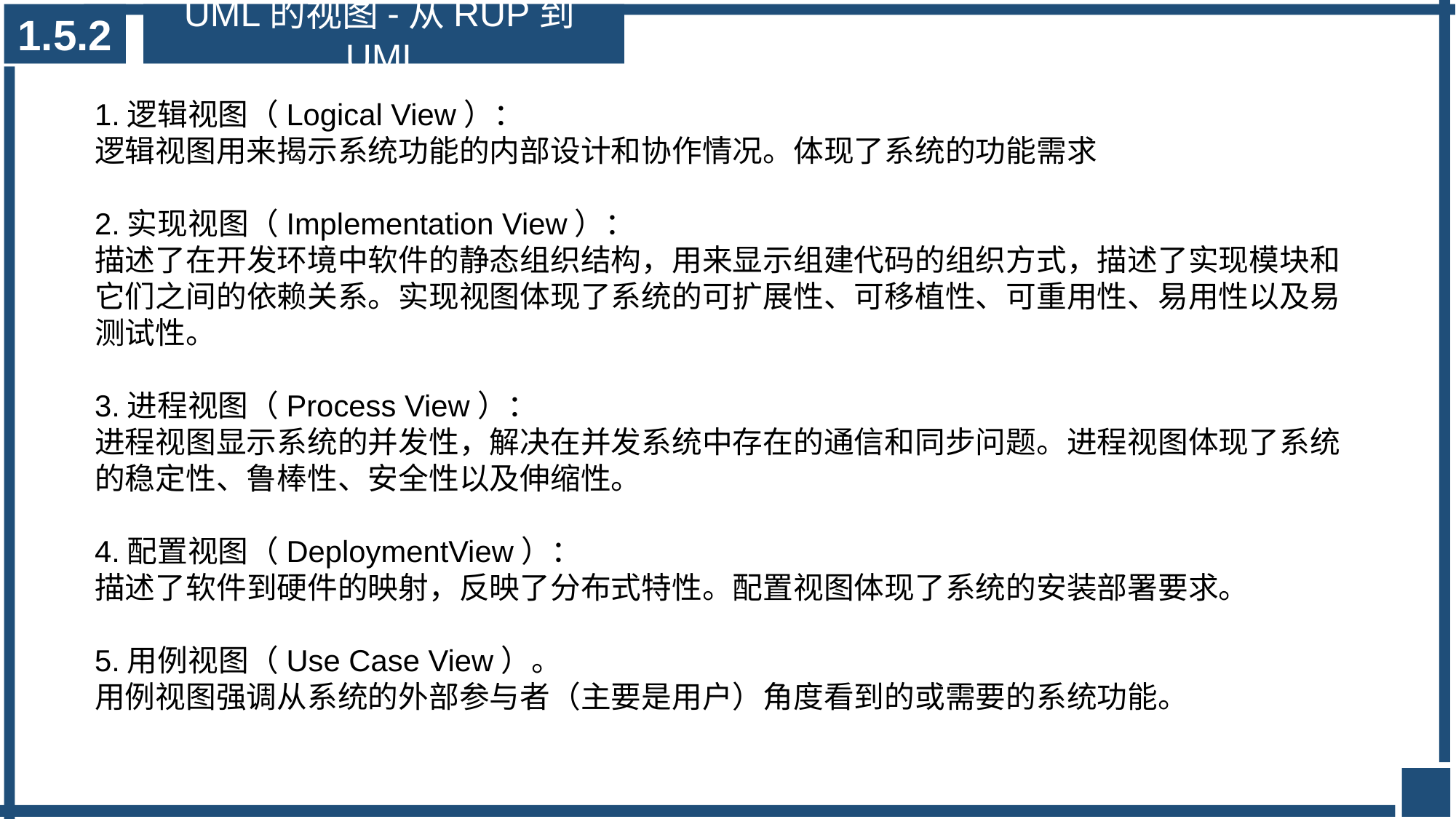

1.5.2

UML的视图-从RUP到UML
1.逻辑视图（Logical View）：
逻辑视图用来揭示系统功能的内部设计和协作情况。体现了系统的功能需求

2.实现视图（Implementation View）：
描述了在开发环境中软件的静态组织结构，用来显示组建代码的组织方式，描述了实现模块和它们之间的依赖关系。实现视图体现了系统的可扩展性、可移植性、可重用性、易用性以及易测试性。

3.进程视图（Process View）：
进程视图显示系统的并发性，解决在并发系统中存在的通信和同步问题。进程视图体现了系统的稳定性、鲁棒性、安全性以及伸缩性。

4.配置视图（DeploymentView）：
描述了软件到硬件的映射，反映了分布式特性。配置视图体现了系统的安装部署要求。

5.用例视图（Use Case View）。
用例视图强调从系统的外部参与者（主要是用户）角度看到的或需要的系统功能。